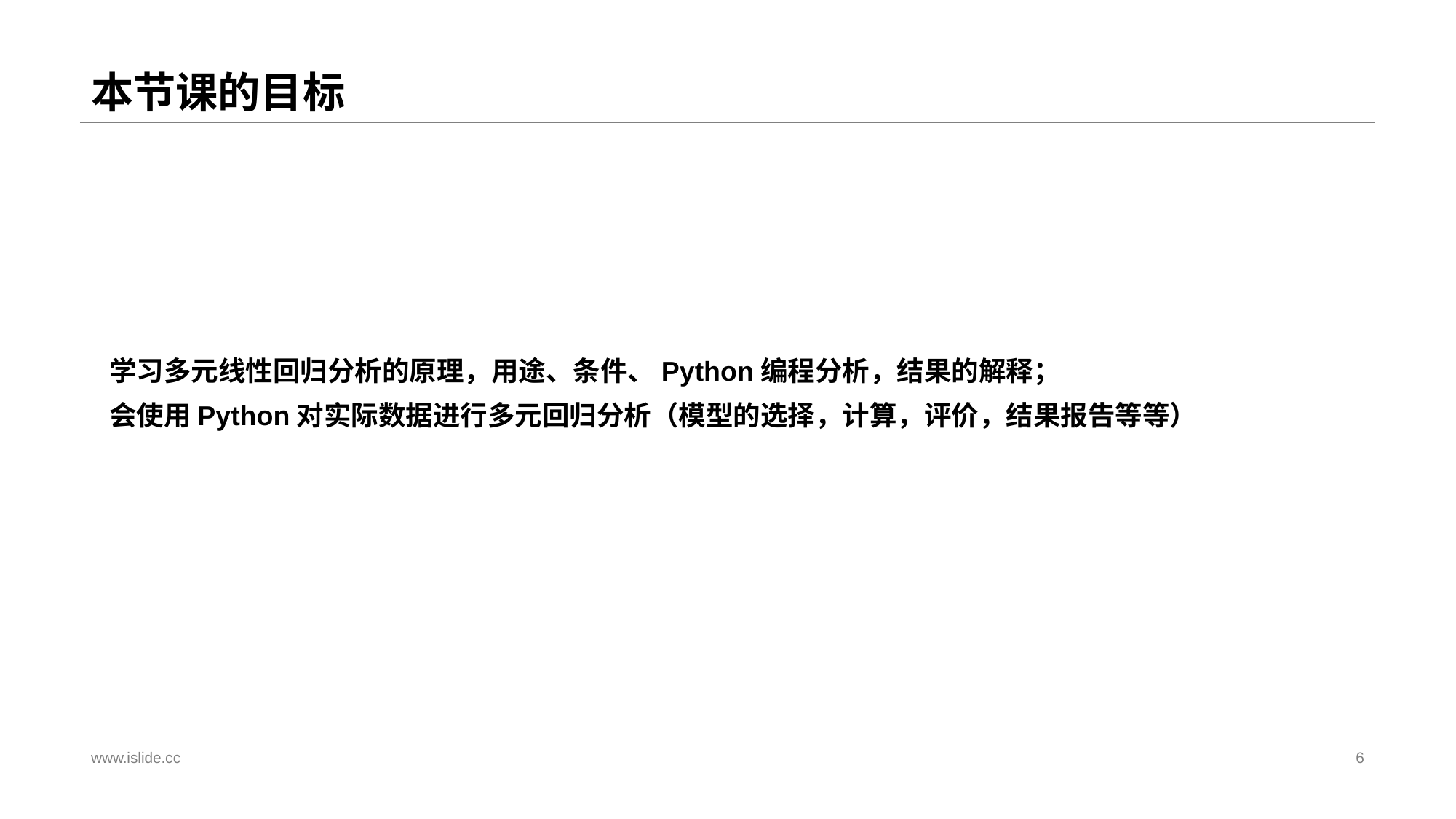

# 本节课的目标
学习多元线性回归分析的原理，用途、条件、Python编程分析，结果的解释；
会使用Python对实际数据进行多元回归分析（模型的选择，计算，评价，结果报告等等）
www.islide.cc
6